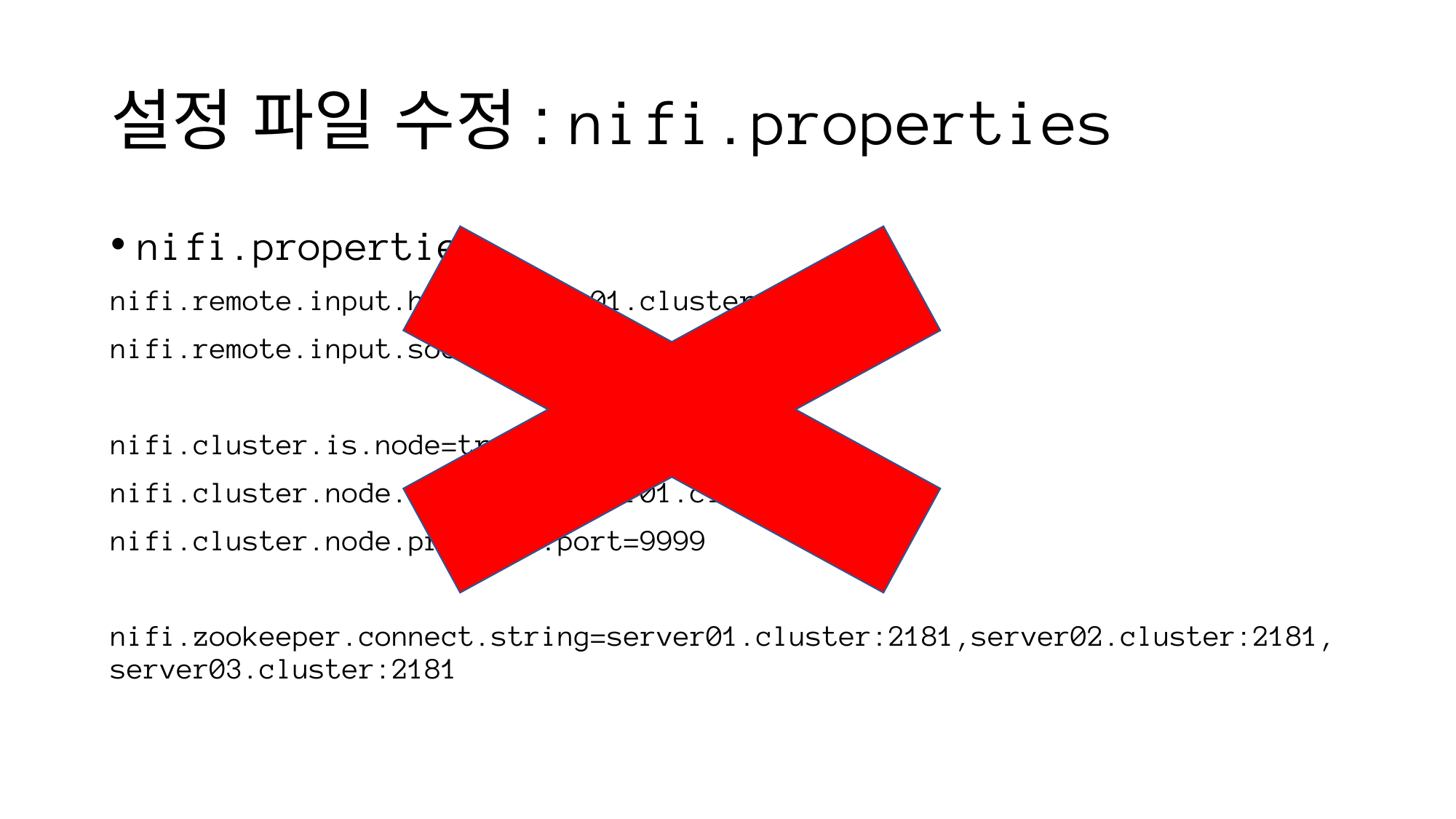

# 설정 파일 수정: nifi.properties

nifi.properties
nifi.remote.input.host=server01.cluster
nifi.remote.input.socket.port=9998

nifi.cluster.is.node=true
nifi.cluster.node.address=server01.cluster
nifi.cluster.node.protocol.port=9999

nifi.zookeeper.connect.string=server01.cluster:2181,server02.cluster:2181,server03.cluster:2181